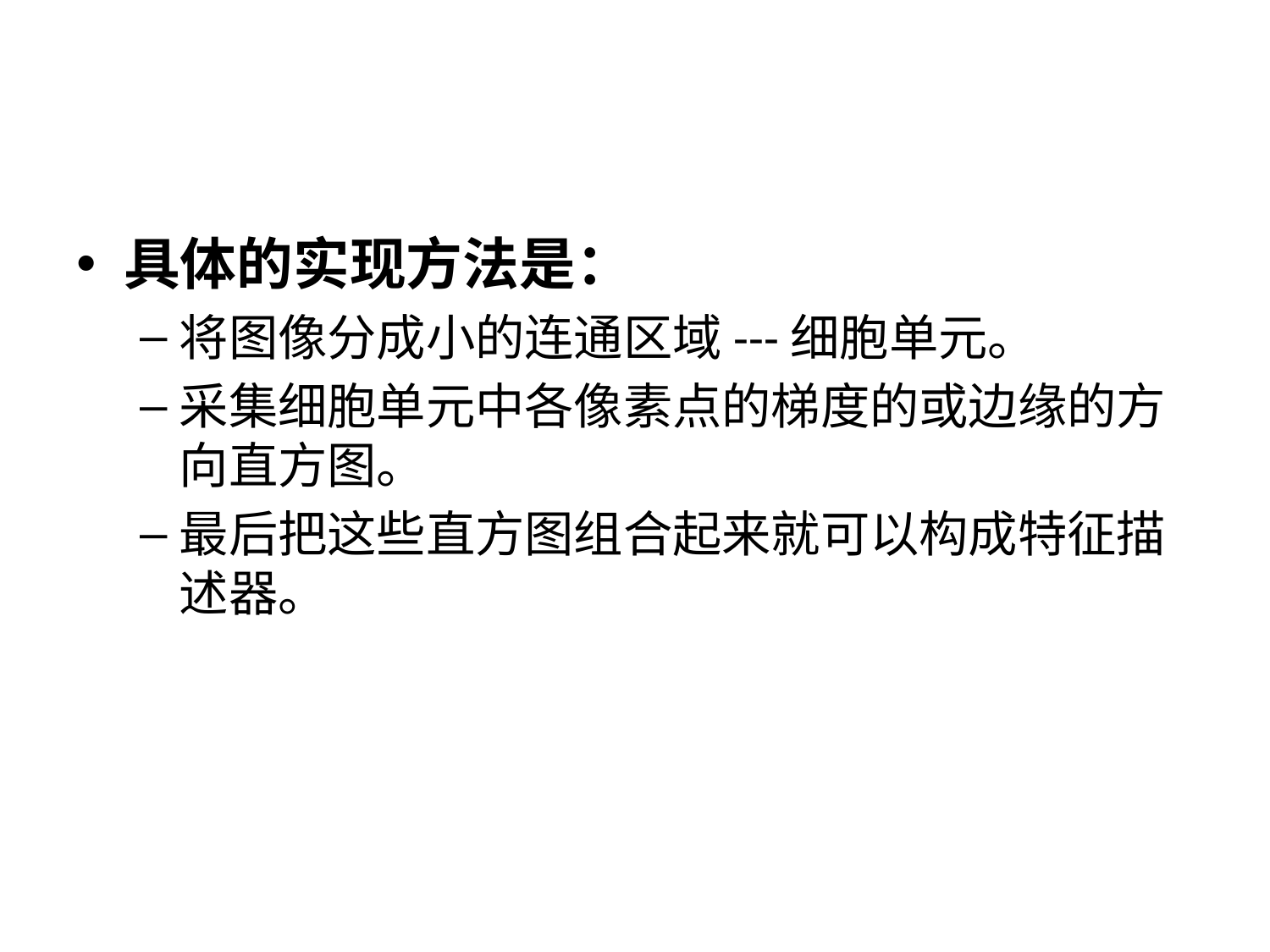

#
具体的实现方法是：
将图像分成小的连通区域---细胞单元。
采集细胞单元中各像素点的梯度的或边缘的方向直方图。
最后把这些直方图组合起来就可以构成特征描述器。